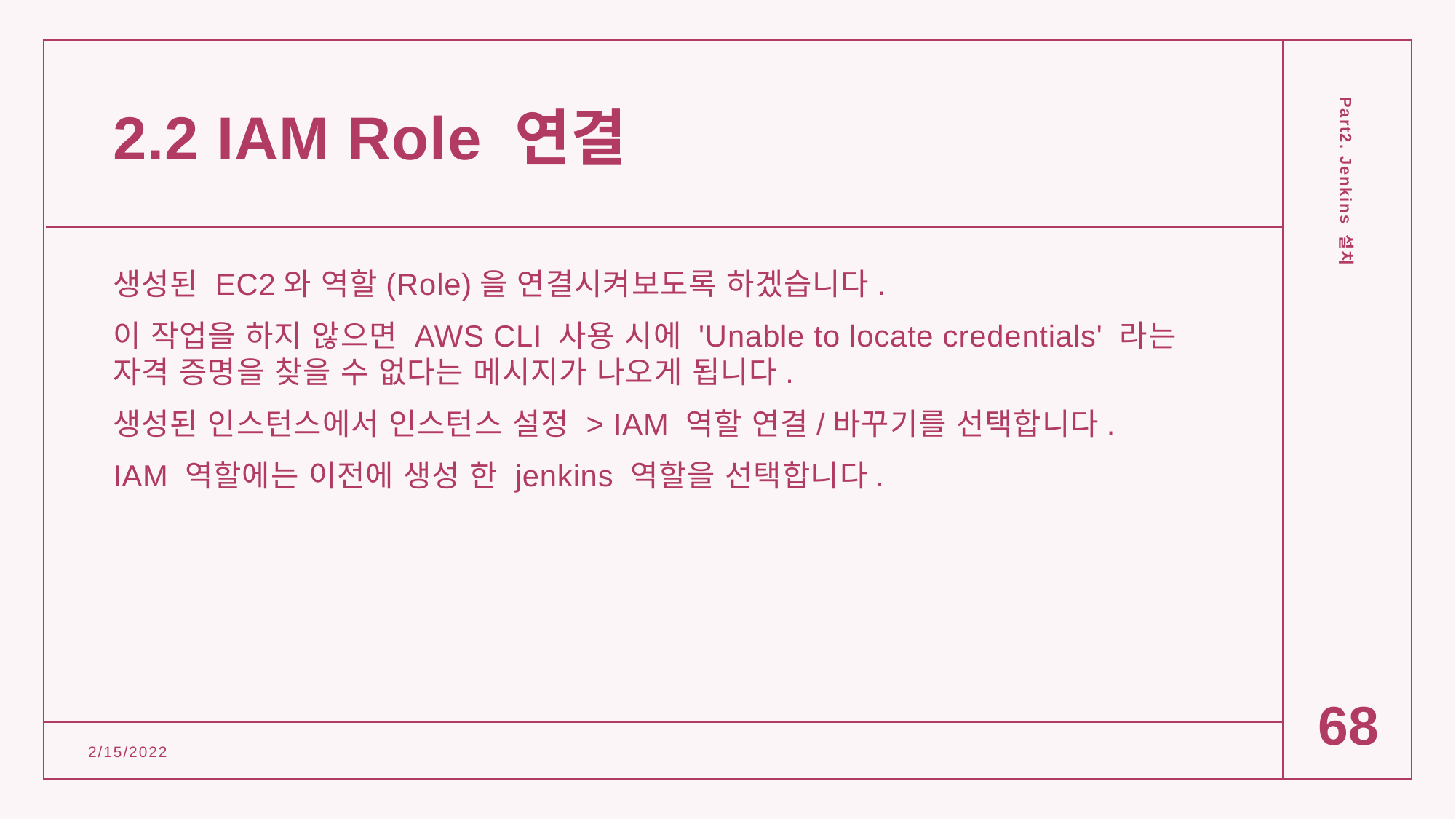

# 2.2 IAM Role 연결
생성된 EC2와 역할(Role)을 연결시켜보도록 하겠습니다.
이 작업을 하지 않으면 AWS CLI 사용 시에 'Unable to locate credentials' 라는 자격 증명을 찾을 수 없다는 메시지가 나오게 됩니다.
생성된 인스턴스에서 인스턴스 설정 > IAM 역할 연결/바꾸기를 선택합니다.
IAM 역할에는 이전에 생성 한 jenkins 역할을 선택합니다.
Part2. Jenkins 설치
68
2/15/2022